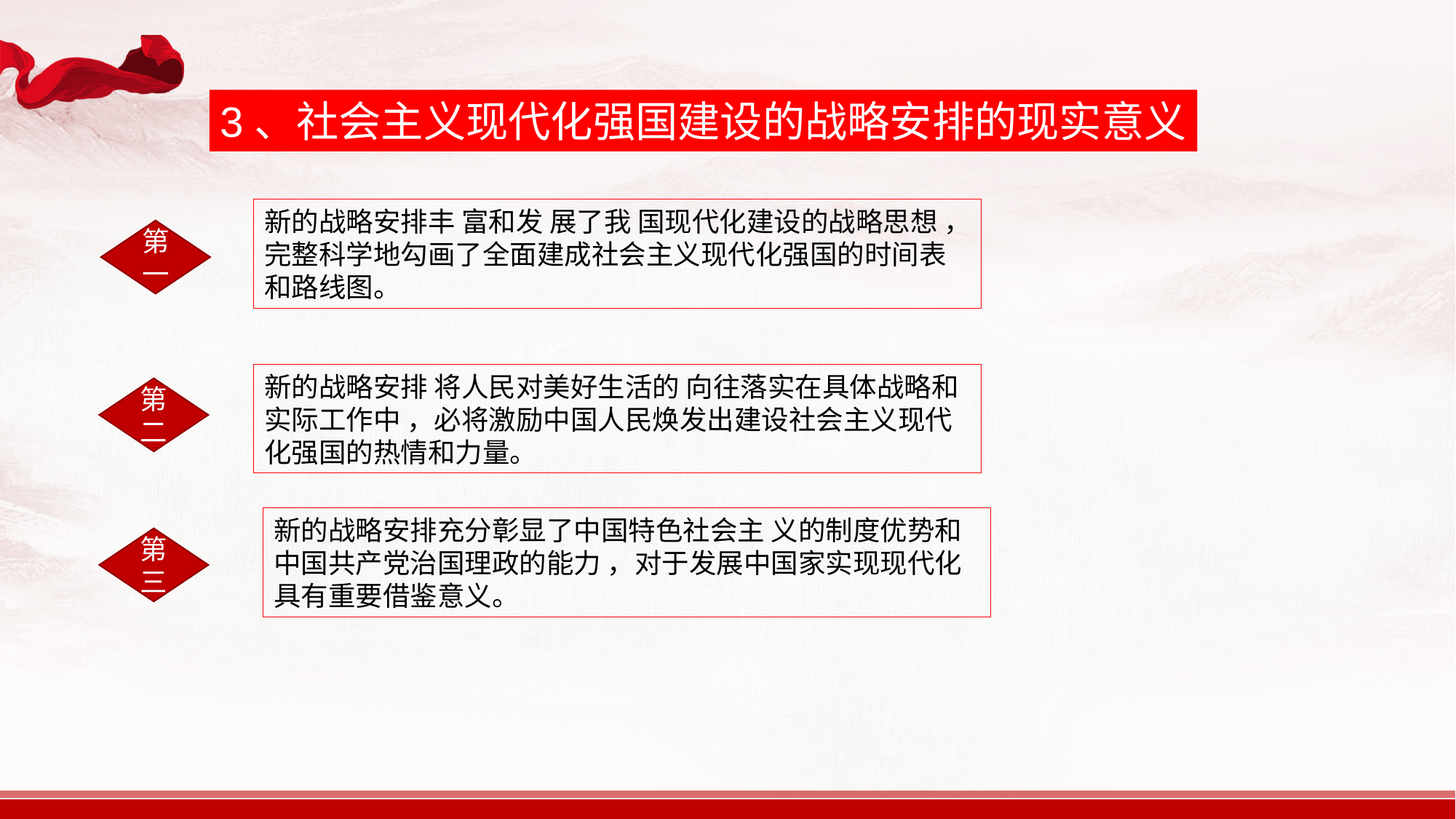

3、社会主义现代化强国建设的战略安排的现实意义
新的战略安排丰 富和发 展了我 国现代化建设的战略思想 ，完整科学地勾画了全面建成社会主义现代化强国的时间表和路线图。
第一
新的战略安排 将人民对美好生活的 向往落实在具体战略和实际工作中 ，必将激励中国人民焕发出建设社会主义现代化强国的热情和力量。
第二
新的战略安排充分彰显了中国特色社会主 义的制度优势和中国共产党治国理政的能力 ，对于发展中国家实现现代化 具有重要借鉴意义。
第三